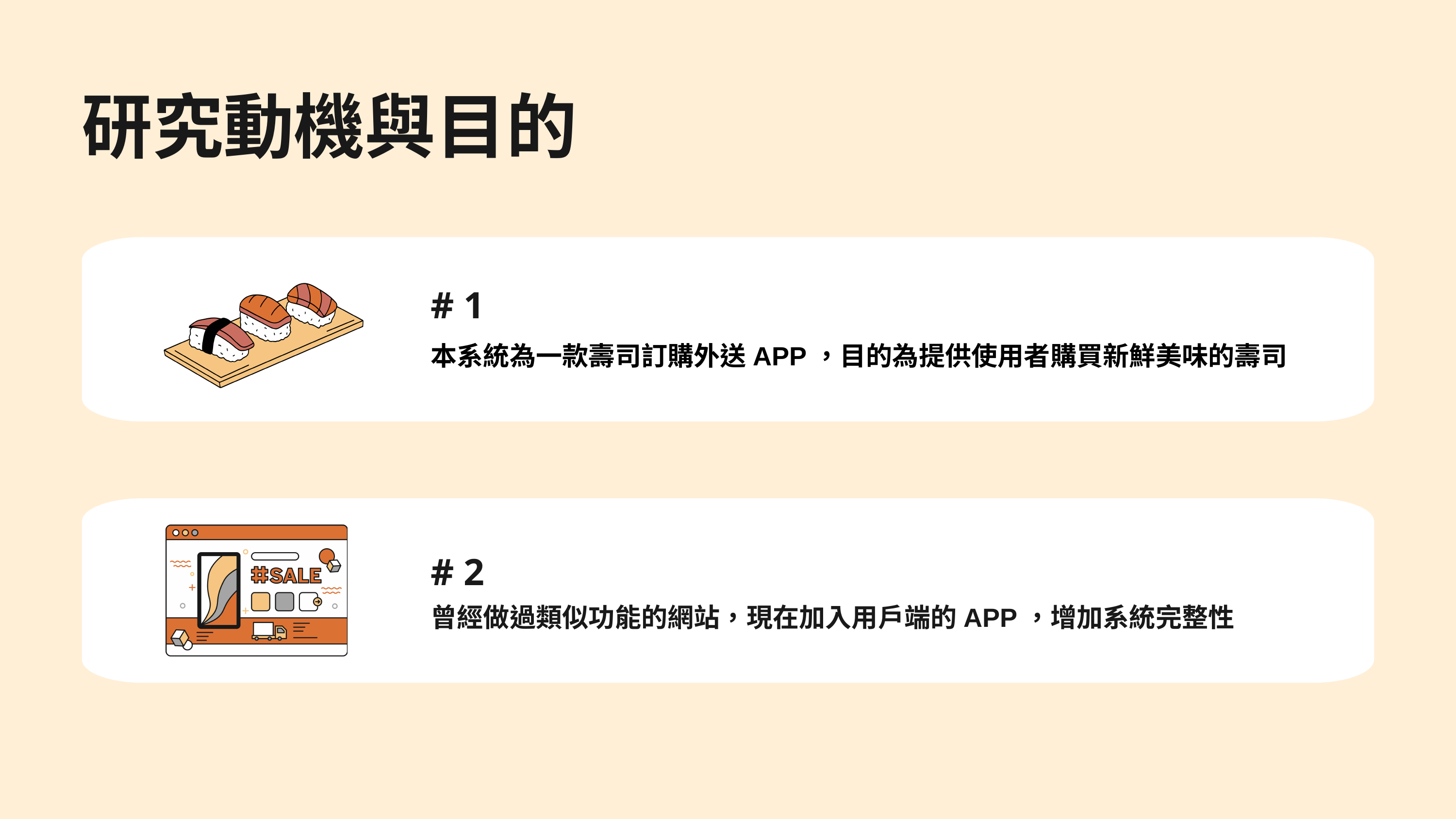

研究動機與目的

# 1
本系統為一款壽司訂購外送APP，目的為提供使用者購買新鮮美味的壽司

# 2
曾經做過類似功能的網站，現在加入用戶端的APP，增加系統完整性